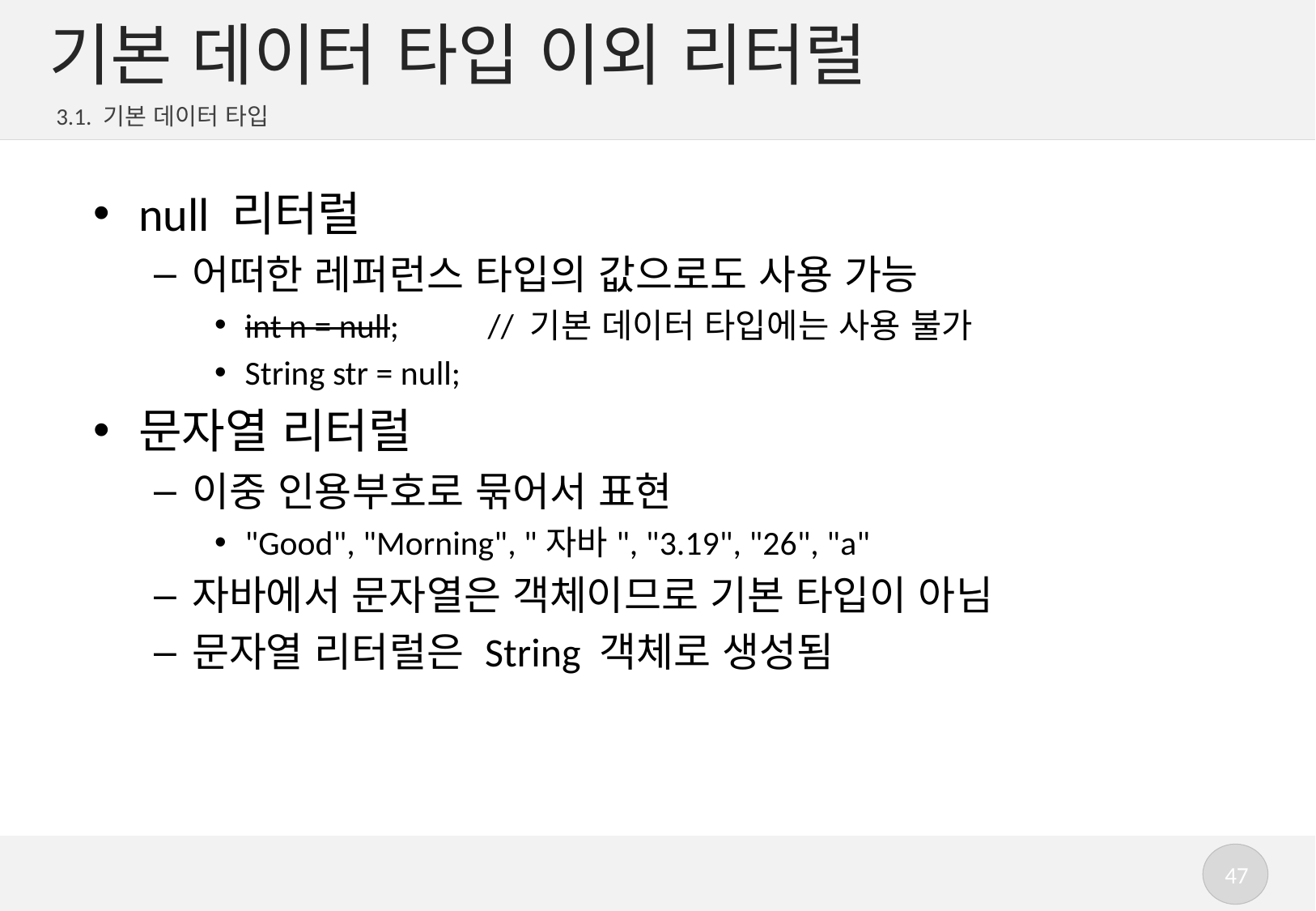

# 기본 데이터 타입 이외 리터럴
3.1. 기본 데이터 타입
null 리터럴
어떠한 레퍼런스 타입의 값으로도 사용 가능
int n = null;	// 기본 데이터 타입에는 사용 불가
String str = null;
문자열 리터럴
이중 인용부호로 묶어서 표현
"Good", "Morning", "자바", "3.19", "26", "a"
자바에서 문자열은 객체이므로 기본 타입이 아님
문자열 리터럴은 String 객체로 생성됨